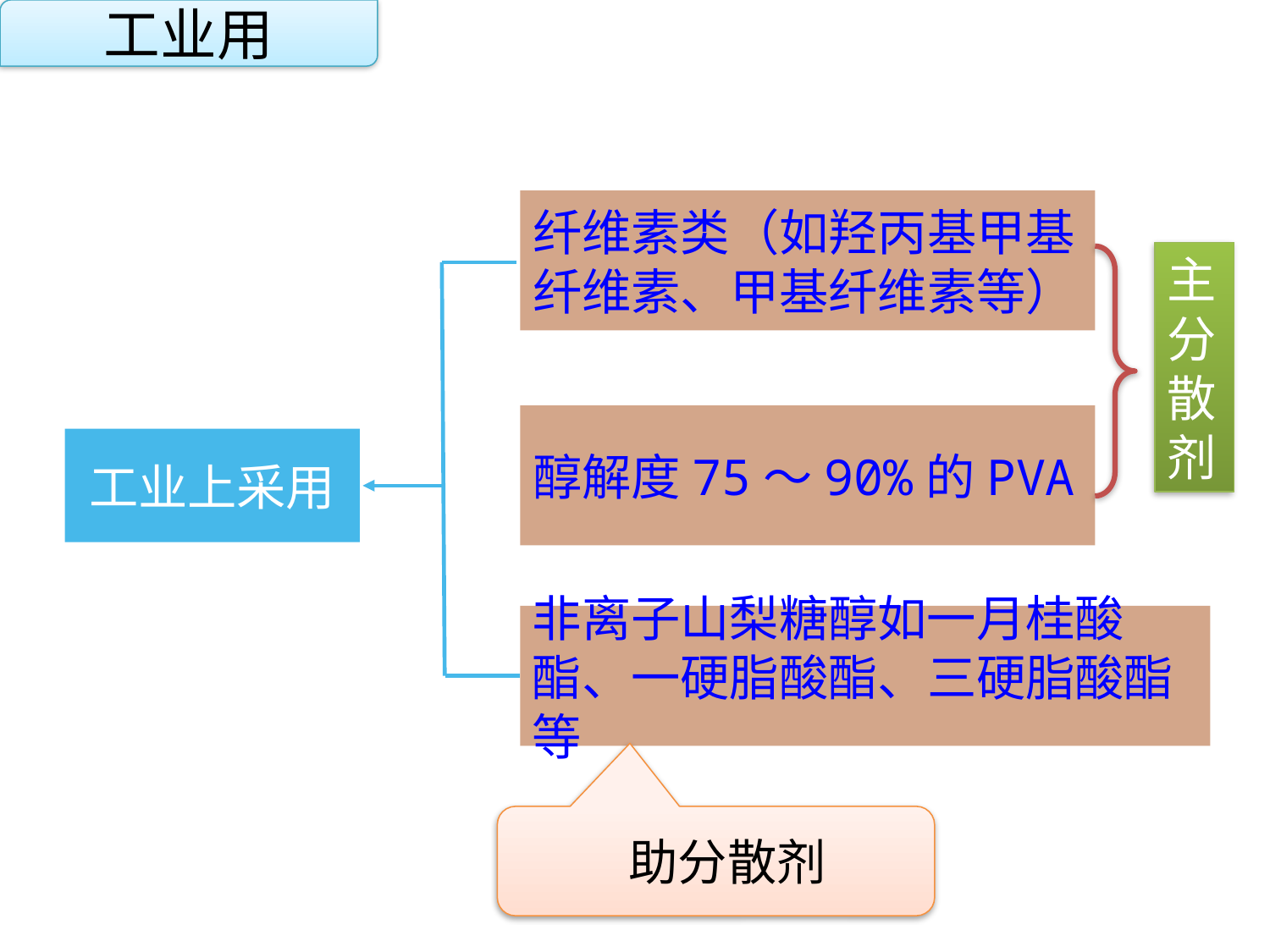

工业用
纤维素类（如羟丙基甲基纤维素、甲基纤维素等）
主
分
散
剂

点击添加文本
醇解度75～90%的PVA
点击添加文本
工业上采用
点击添加文本
非离子山梨糖醇如一月桂酸酯、一硬脂酸酯、三硬脂酸酯等
点击添加文本
 助分散剂